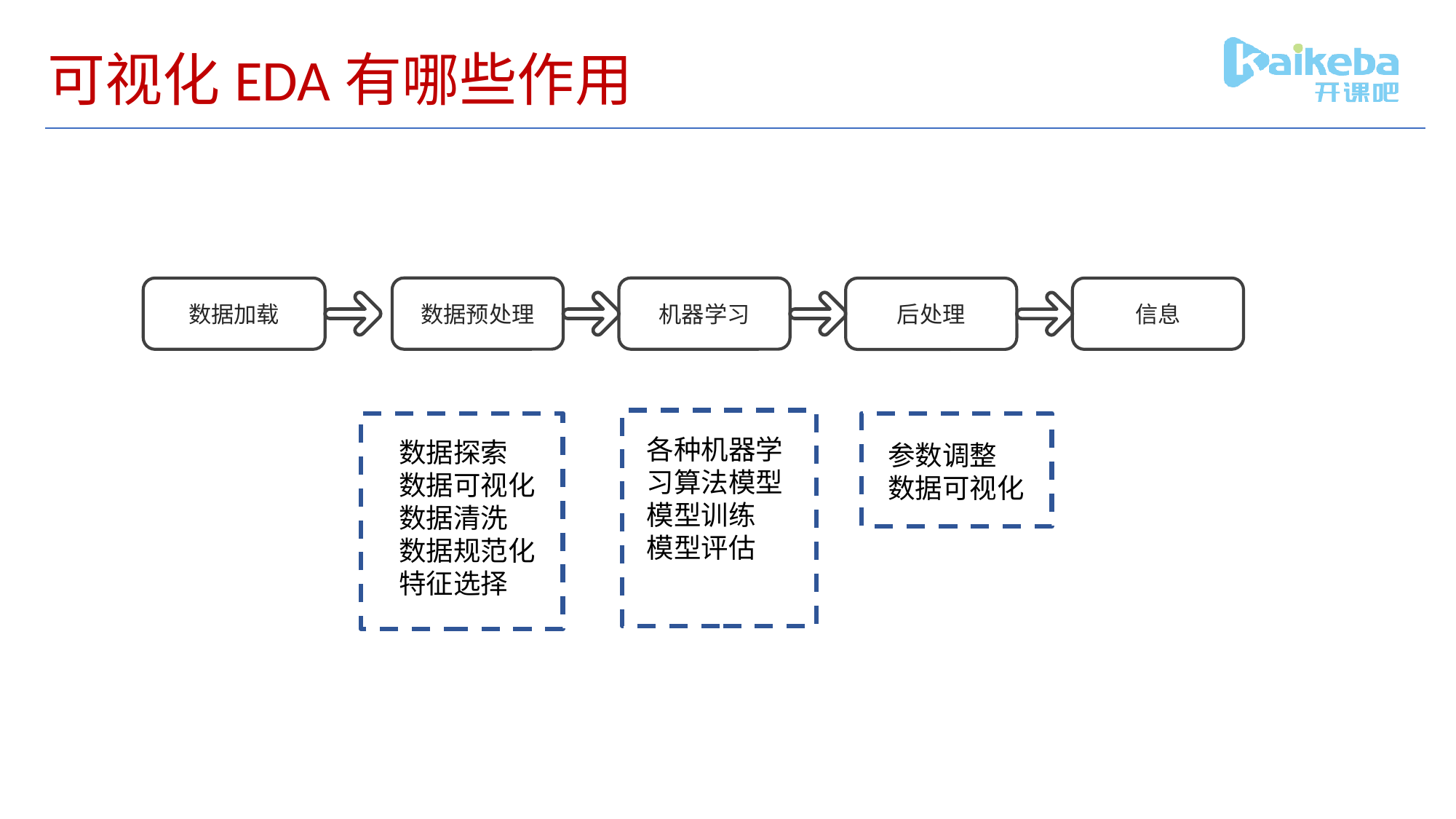

# 可视化EDA有哪些作用
数据预处理
机器学习
数据加载
信息
后处理

各种机器学习算法模型
模型训练
模型评估

数据探索
数据可视化
数据清洗
数据规范化
特征选择
参数调整
数据可视化